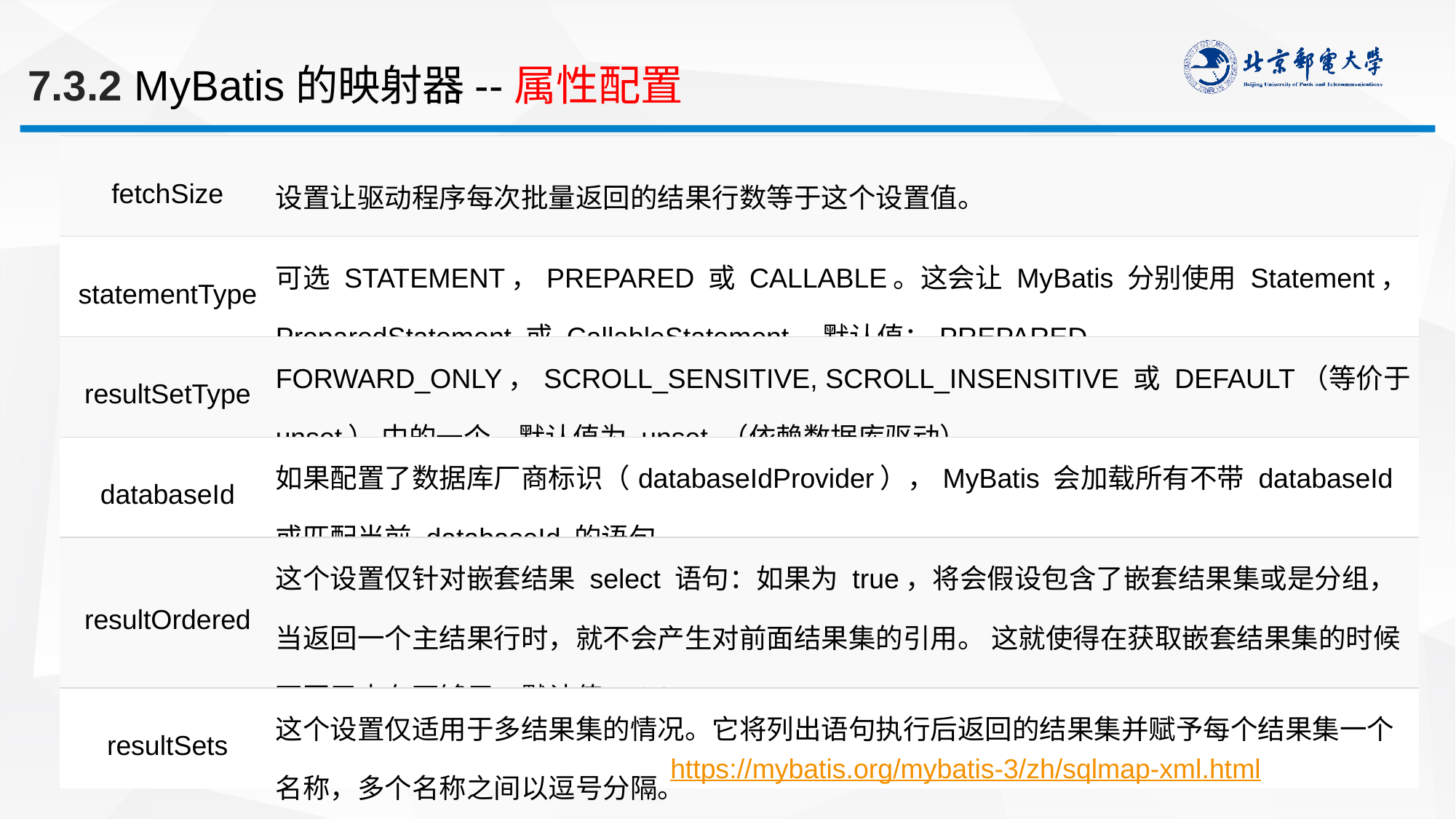

7.3.2 MyBatis的映射器--属性配置

| fetchSize | 设置让驱动程序每次批量返回的结果行数等于这个设置值。 |
| --- | --- |
| statementType | 可选 STATEMENT，PREPARED 或 CALLABLE。这会让 MyBatis 分别使用 Statement，PreparedStatement 或 CallableStatement，默认值：PREPARED。 |
| resultSetType | FORWARD\_ONLY，SCROLL\_SENSITIVE, SCROLL\_INSENSITIVE 或 DEFAULT（等价于 unset） 中的一个，默认值为 unset （依赖数据库驱动）。 |
| databaseId | 如果配置了数据库厂商标识（databaseIdProvider），MyBatis 会加载所有不带 databaseId 或匹配当前 databaseId 的语句。 |
| resultOrdered | 这个设置仅针对嵌套结果 select 语句：如果为 true，将会假设包含了嵌套结果集或是分组，当返回一个主结果行时，就不会产生对前面结果集的引用。 这就使得在获取嵌套结果集的时候不至于内存不够用。默认值：false。 |
| resultSets | 这个设置仅适用于多结果集的情况。它将列出语句执行后返回的结果集并赋予每个结果集一个名称，多个名称之间以逗号分隔。 |
https://mybatis.org/mybatis-3/zh/sqlmap-xml.html